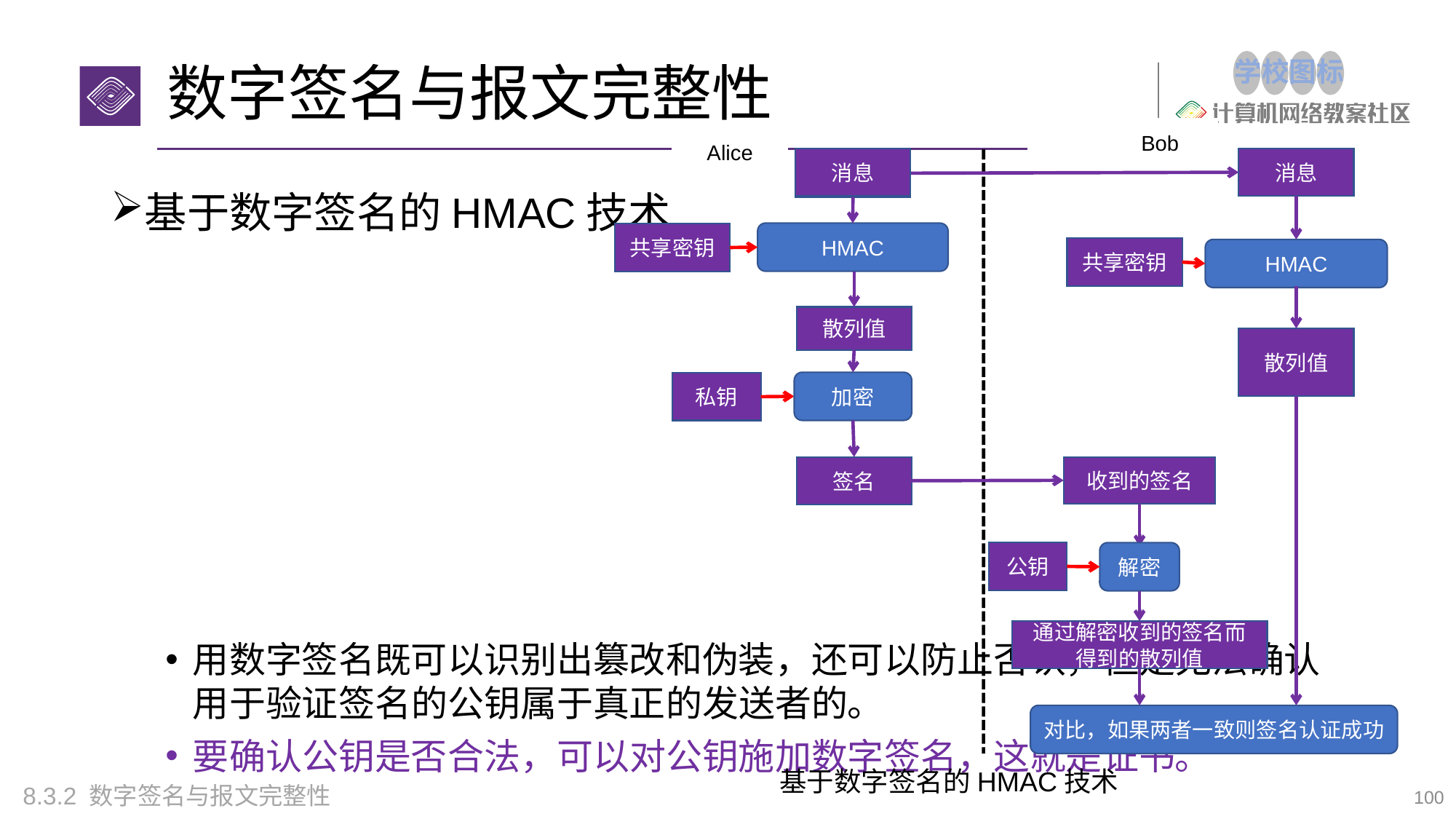

# 数字签名与报文完整性
Bob
Alice
消息
消息
消息
HMAC
共享密钥
HMAC
散列值
散列值
加密
私钥
签名
收到的签名
公钥
解密
通过解密收到的签名而得到的散列值
对比，如果两者一致则签名认证成功
 基于数字签名的HMAC技术
共享密钥
基于数字签名的HMAC技术

用数字签名既可以识别出篡改和伪装，还可以防止否认，但是无法确认用于验证签名的公钥属于真正的发送者的。
要确认公钥是否合法，可以对公钥施加数字签名，这就是证书。

8.3.2 数字签名与报文完整性
100